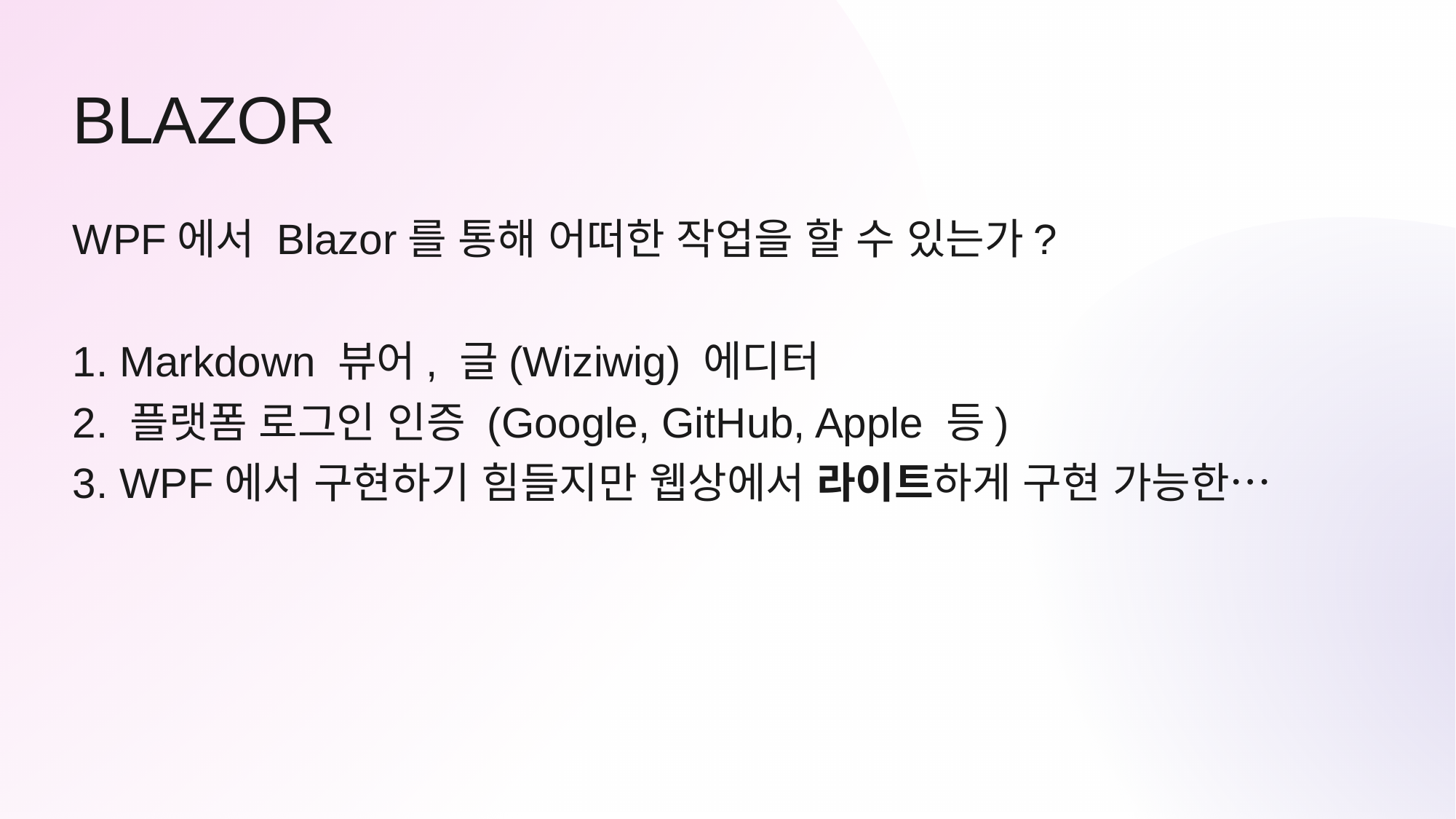

# BLAZOR
WPF에서 Blazor를 통해 어떠한 작업을 할 수 있는가?

1. Markdown 뷰어, 글(Wiziwig) 에디터
2. 플랫폼 로그인 인증 (Google, GitHub, Apple 등)
3. WPF에서 구현하기 힘들지만 웹상에서 라이트하게 구현 가능한…